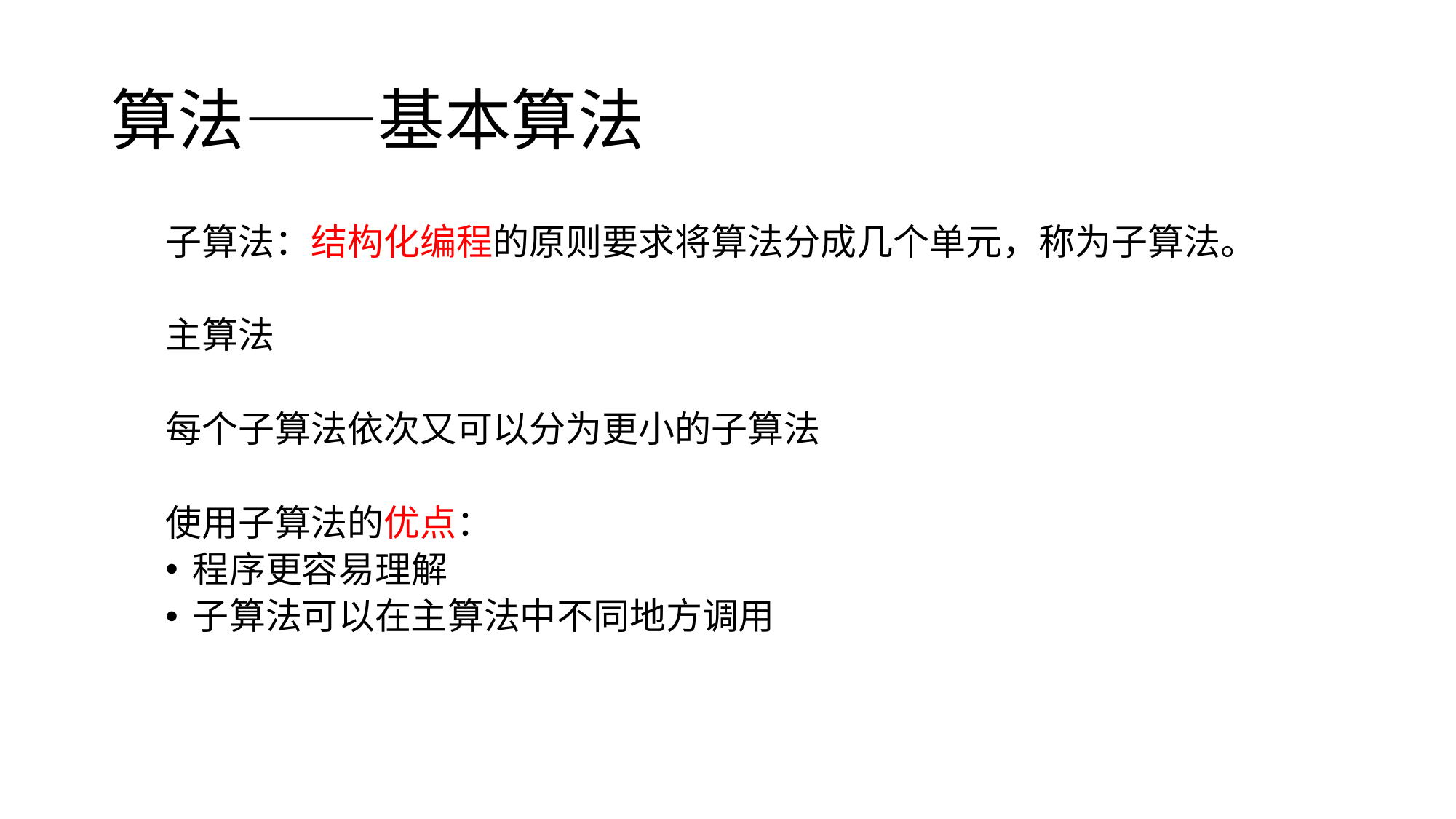

# 算法——基本算法
子算法：结构化编程的原则要求将算法分成几个单元，称为子算法。

主算法

每个子算法依次又可以分为更小的子算法

使用子算法的优点：
程序更容易理解
子算法可以在主算法中不同地方调用